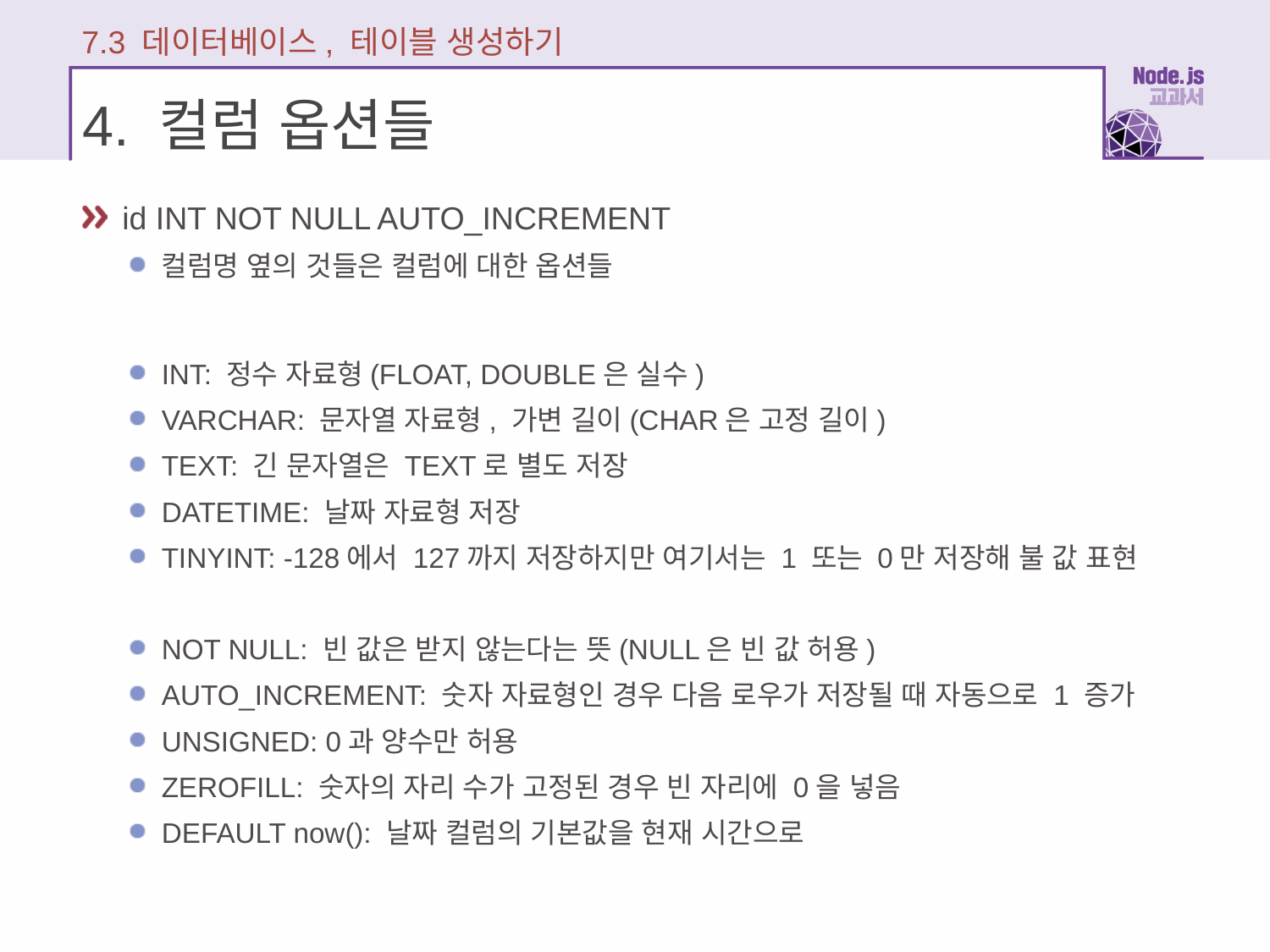

7.3 데이터베이스, 테이블 생성하기
# 4. 컬럼 옵션들
 id INT NOT NULL AUTO_INCREMENT
컬럼명 옆의 것들은 컬럼에 대한 옵션들

INT: 정수 자료형(FLOAT, DOUBLE은 실수)
VARCHAR: 문자열 자료형, 가변 길이(CHAR은 고정 길이)
TEXT: 긴 문자열은 TEXT로 별도 저장
DATETIME: 날짜 자료형 저장
TINYINT: -128에서 127까지 저장하지만 여기서는 1 또는 0만 저장해 불 값 표현

NOT NULL: 빈 값은 받지 않는다는 뜻(NULL은 빈 값 허용)
AUTO_INCREMENT: 숫자 자료형인 경우 다음 로우가 저장될 때 자동으로 1 증가
UNSIGNED: 0과 양수만 허용
ZEROFILL: 숫자의 자리 수가 고정된 경우 빈 자리에 0을 넣음
DEFAULT now(): 날짜 컬럼의 기본값을 현재 시간으로